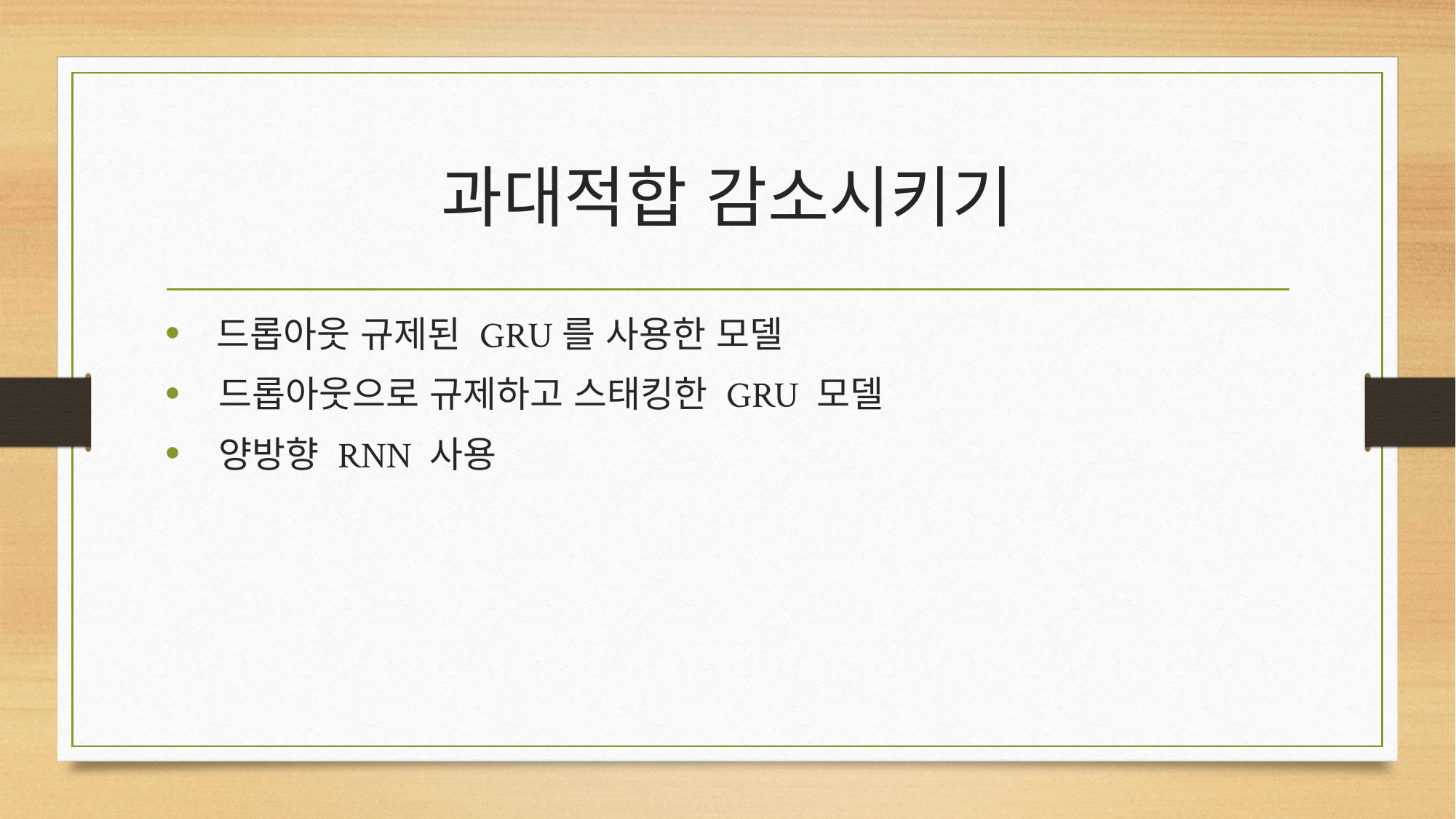

# 과대적합 감소시키기
 드롭아웃 규제된 GRU를 사용한 모델
 드롭아웃으로 규제하고 스태킹한 GRU 모델
 양방향 RNN 사용